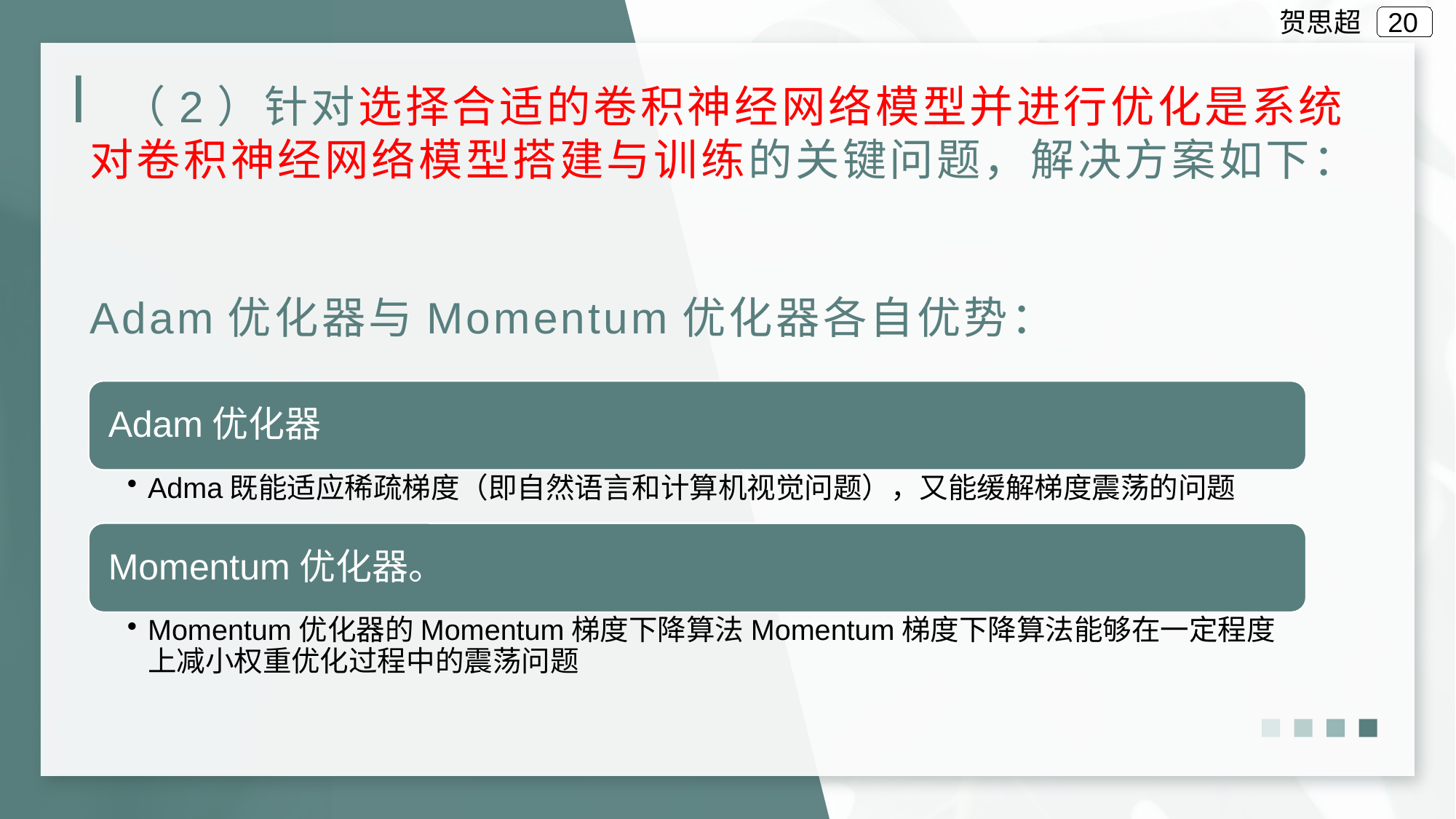

贺思超
# （2）针对选择合适的卷积神经网络模型并进行优化是系统对卷积神经网络模型搭建与训练的关键问题，解决方案如下： Adam优化器与Momentum优化器各自优势：
Adam优化器
Adma既能适应稀疏梯度（即自然语言和计算机视觉问题），又能缓解梯度震荡的问题
Momentum优化器。
Momentum优化器的Momentum梯度下降算法Momentum梯度下降算法能够在一定程度上减小权重优化过程中的震荡问题